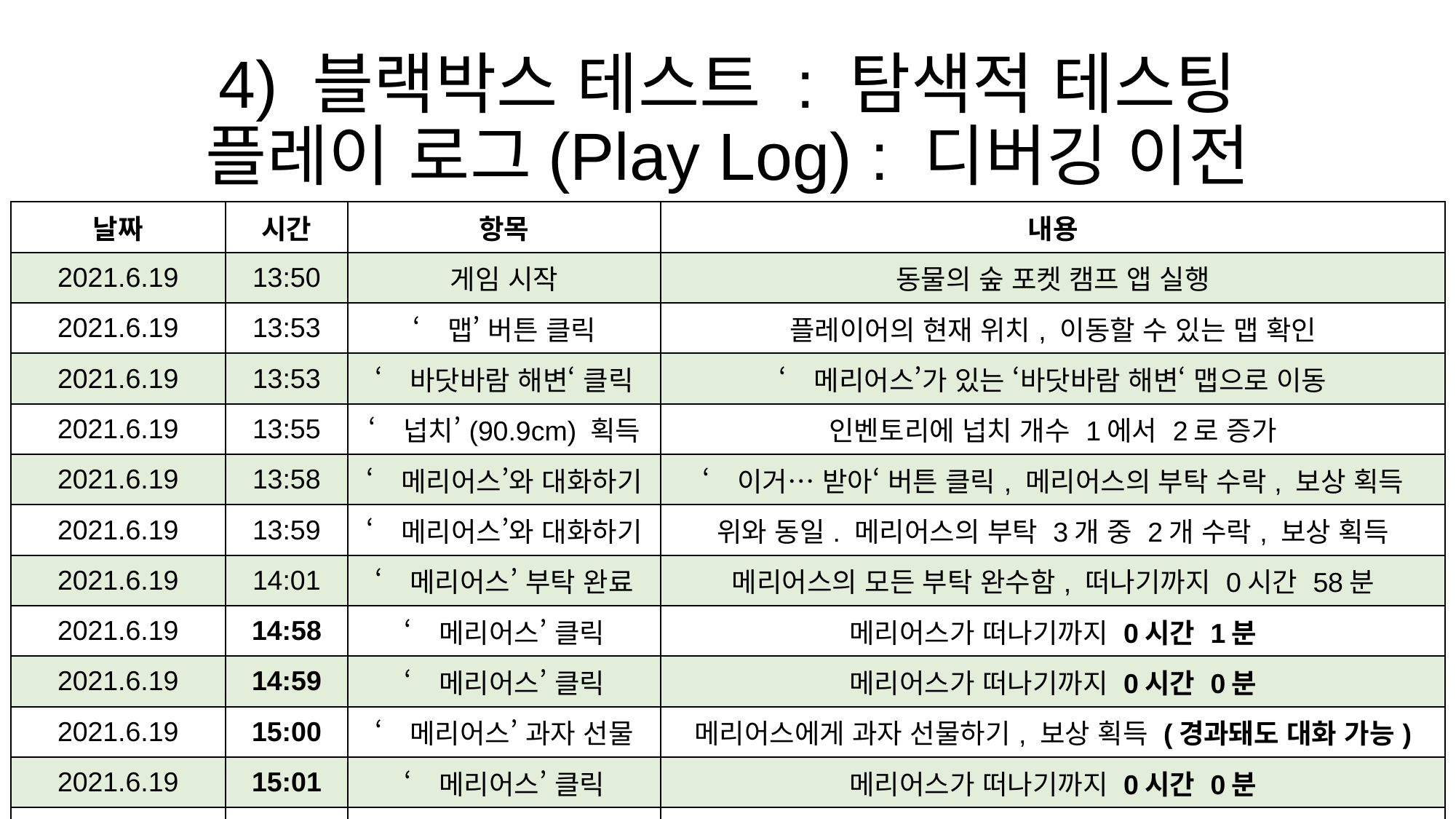

# 4) 블랙박스 테스트 : 탐색적 테스팅 플레이 로그(Play Log) : 디버깅 이전
| 날짜 | 시간 | 항목 | 내용 |
| --- | --- | --- | --- |
| 2021.6.19 | 13:50 | 게임 시작 | 동물의 숲 포켓 캠프 앱 실행 |
| 2021.6.19 | 13:53 | ‘맵’ 버튼 클릭 | 플레이어의 현재 위치, 이동할 수 있는 맵 확인 |
| 2021.6.19 | 13:53 | ‘바닷바람 해변‘ 클릭 | ‘메리어스’가 있는 ‘바닷바람 해변‘ 맵으로 이동 |
| 2021.6.19 | 13:55 | ‘넙치’(90.9cm) 획득 | 인벤토리에 넙치 개수 1에서 2로 증가 |
| 2021.6.19 | 13:58 | ‘메리어스’와 대화하기 | ‘이거… 받아‘ 버튼 클릭, 메리어스의 부탁 수락, 보상 획득 |
| 2021.6.19 | 13:59 | ‘메리어스’와 대화하기 | 위와 동일. 메리어스의 부탁 3개 중 2개 수락, 보상 획득 |
| 2021.6.19 | 14:01 | ‘메리어스’ 부탁 완료 | 메리어스의 모든 부탁 완수함, 떠나기까지 0시간 58분 |
| 2021.6.19 | 14:58 | ‘메리어스’ 클릭 | 메리어스가 떠나기까지 0시간 1분 |
| 2021.6.19 | 14:59 | ‘메리어스’ 클릭 | 메리어스가 떠나기까지 0시간 0분 |
| 2021.6.19 | 15:00 | ‘메리어스’ 과자 선물 | 메리어스에게 과자 선물하기, 보상 획득 (경과돼도 대화 가능) |
| 2021.6.19 | 15:01 | ‘메리어스’ 클릭 | 메리어스가 떠나기까지 0시간 0분 |
| 2021.6.19 | 15:03 | ‘부케’ 클릭 | 부케가 떠나기까지 0시간 0분 (다른 맵 동물도 변하지 않음) |
| 2021.6.19 | 15:04 | 맵의 동물 업데이트 | 부케 ‘출발!’ 버튼 누르면서 맵 이동하니까 맵의 동물 업데이트 |